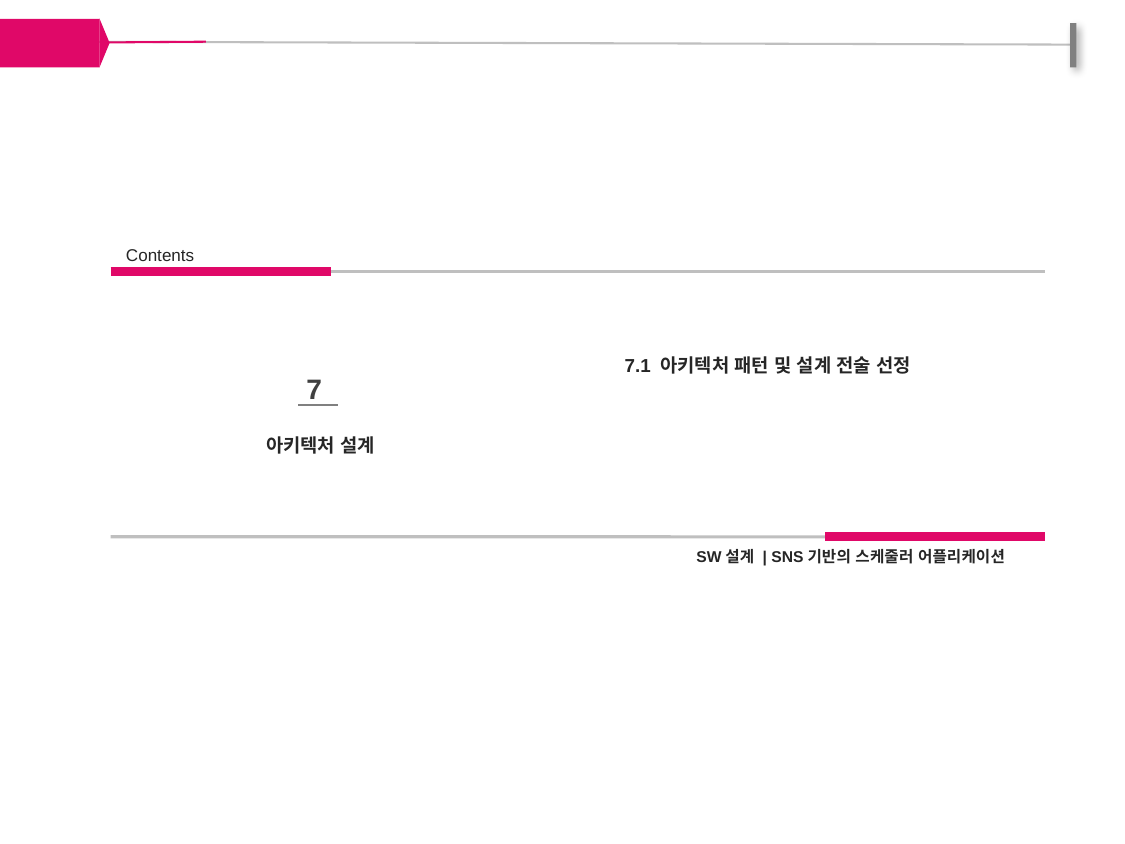

Contents
7.1 아키텍처 패턴 및 설계 전술 선정
  7
아키텍처 설계
SW설계 | SNS기반의 스케줄러 어플리케이션